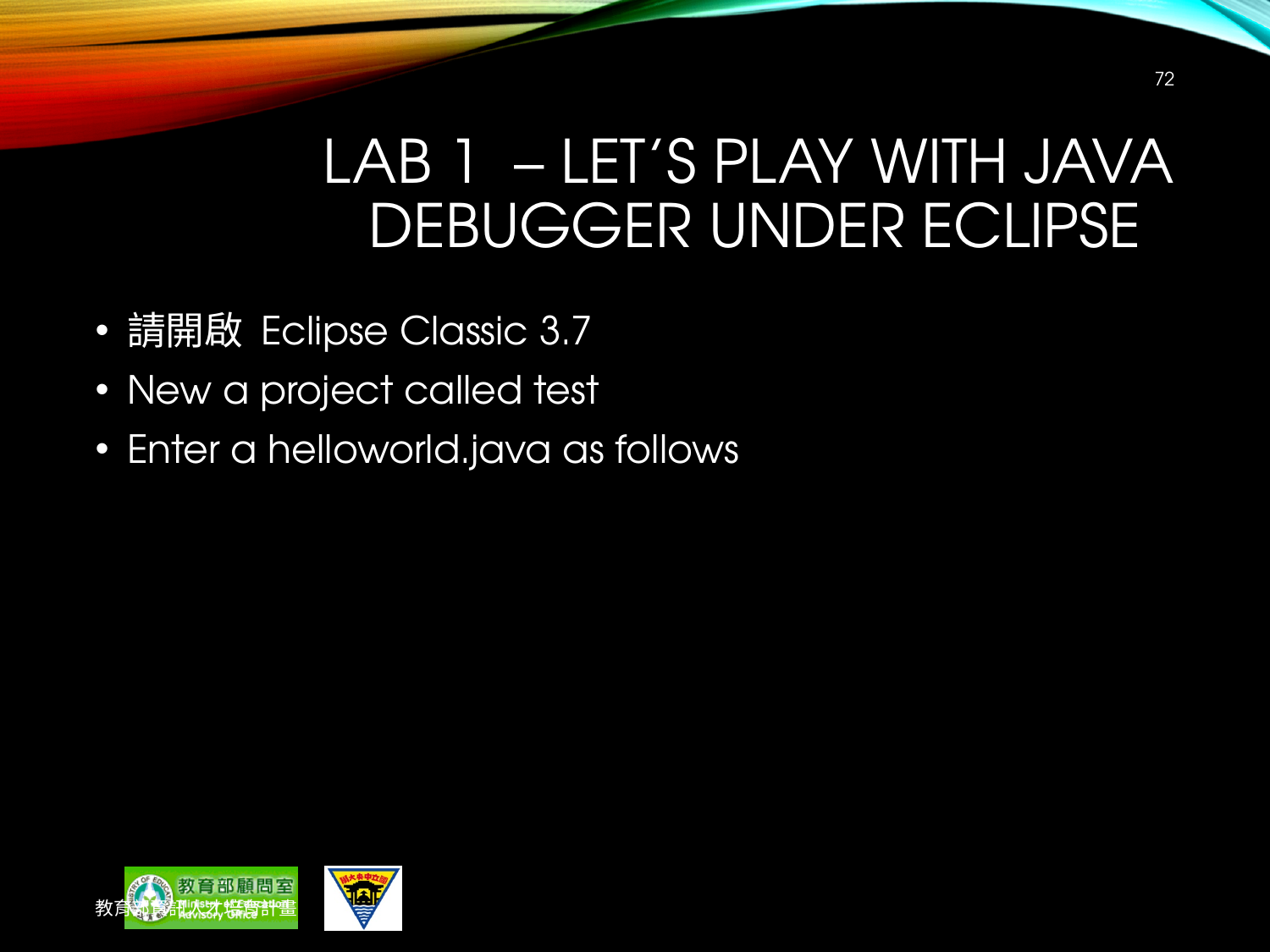

72
# Lab 1  – Let’s play with Java debugger under Eclipse
請開啟 Eclipse Classic 3.7
New a project called test
Enter a helloworld.java as follows
教育部資訊人才培育計畫